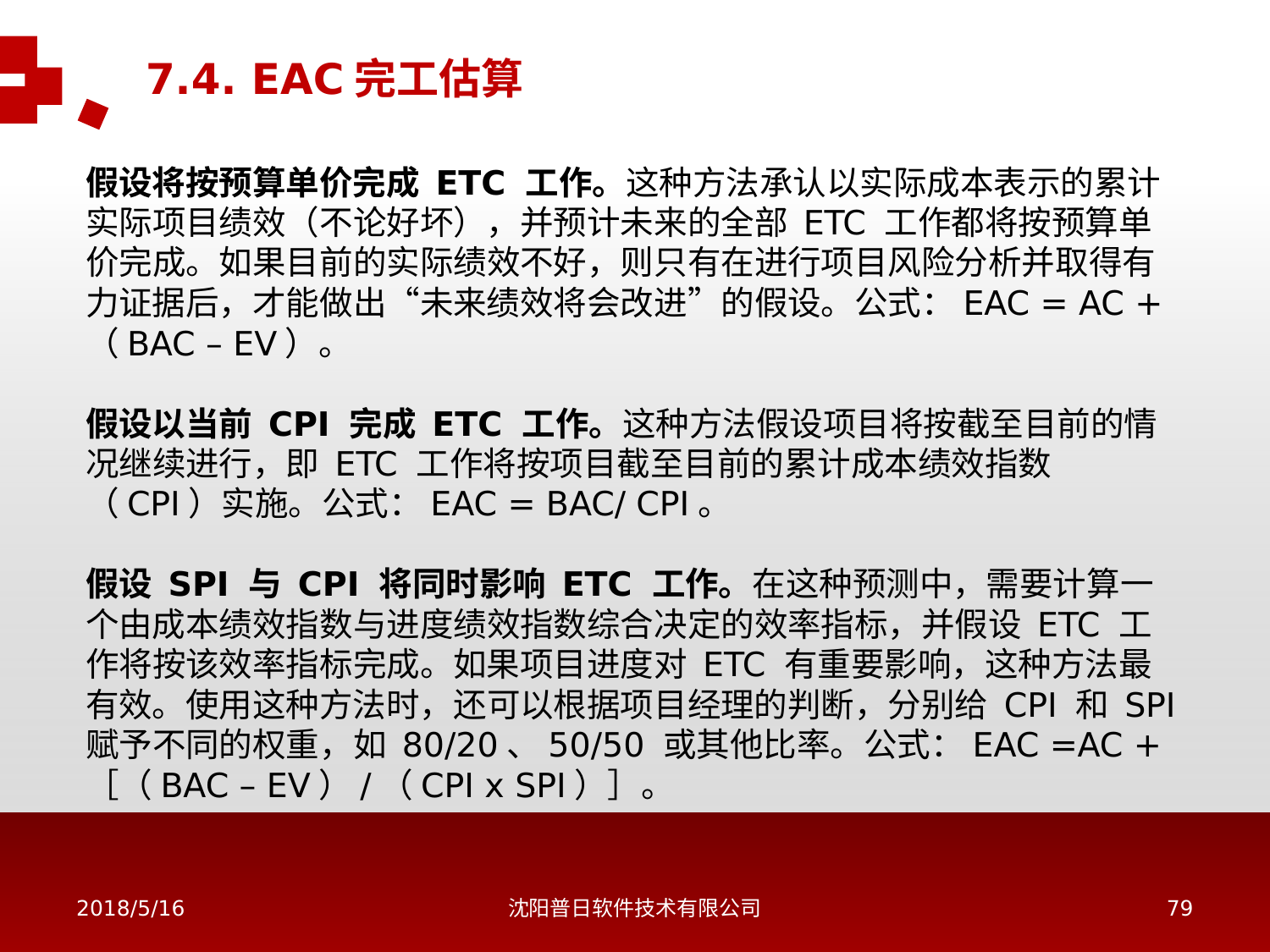

7.4. EAC完工估算
假设将按预算单价完成 ETC 工作。这种方法承认以实际成本表示的累计实际项目绩效（不论好坏），并预计未来的全部 ETC 工作都将按预算单价完成。如果目前的实际绩效不好，则只有在进行项目风险分析并取得有力证据后，才能做出“未来绩效将会改进”的假设。公式：EAC = AC +（BAC – EV）。

假设以当前 CPI 完成 ETC 工作。这种方法假设项目将按截至目前的情况继续进行，即 ETC 工作将按项目截至目前的累计成本绩效指数（CPI）实施。公式：EAC = BAC/ CPI。

假设 SPI 与 CPI 将同时影响 ETC 工作。在这种预测中，需要计算一个由成本绩效指数与进度绩效指数综合决定的效率指标，并假设 ETC 工作将按该效率指标完成。如果项目进度对 ETC 有重要影响，这种方法最有效。使用这种方法时，还可以根据项目经理的判断，分别给 CPI 和 SPI 赋予不同的权重，如 80/20、50/50 或其他比率。公式：EAC =AC +［（BAC – EV）/（CPI x SPI）］。
2018/5/16
沈阳普日软件技术有限公司
79